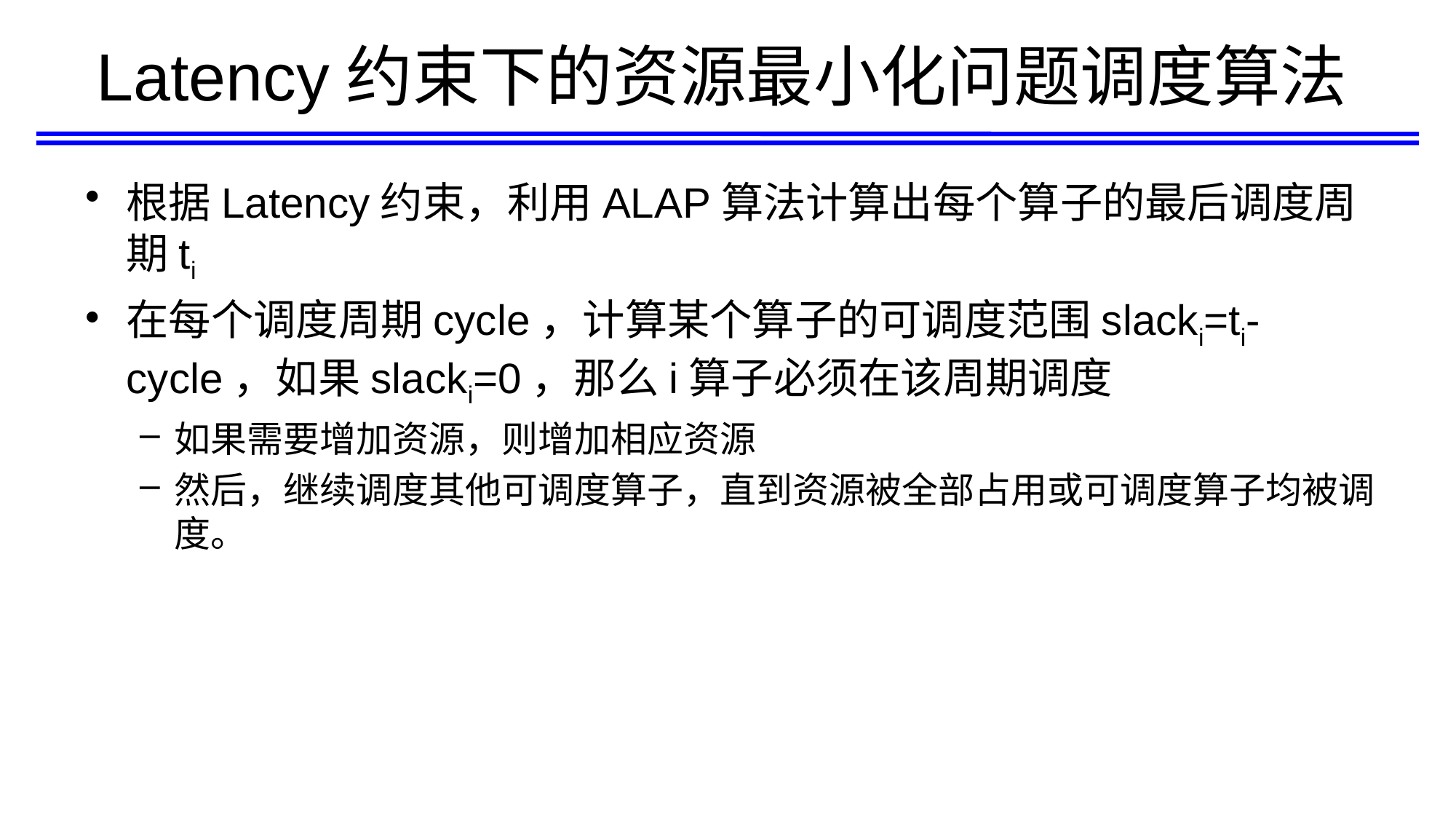

# Latency约束下的资源最小化问题调度算法
根据Latency约束，利用ALAP算法计算出每个算子的最后调度周期ti
在每个调度周期cycle，计算某个算子的可调度范围slacki=ti-cycle，如果slacki=0，那么i算子必须在该周期调度
如果需要增加资源，则增加相应资源
然后，继续调度其他可调度算子，直到资源被全部占用或可调度算子均被调度。